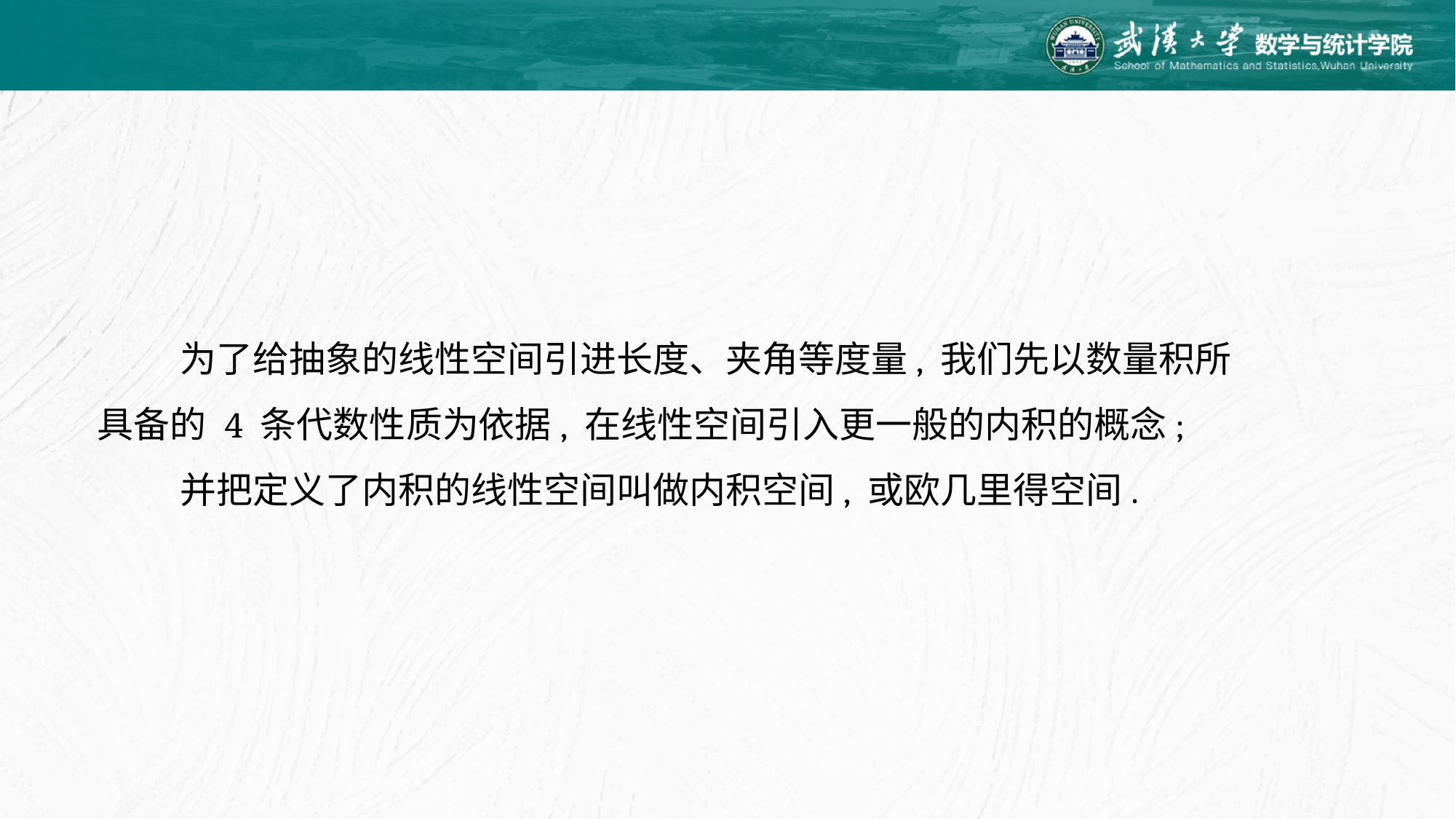

为了给抽象的线性空间引进长度、夹角等度量, 我们先以数量积所具备的 4 条代数性质为依据, 在线性空间引入更一般的内积的概念;
         并把定义了内积的线性空间叫做内积空间, 或欧几里得空间.